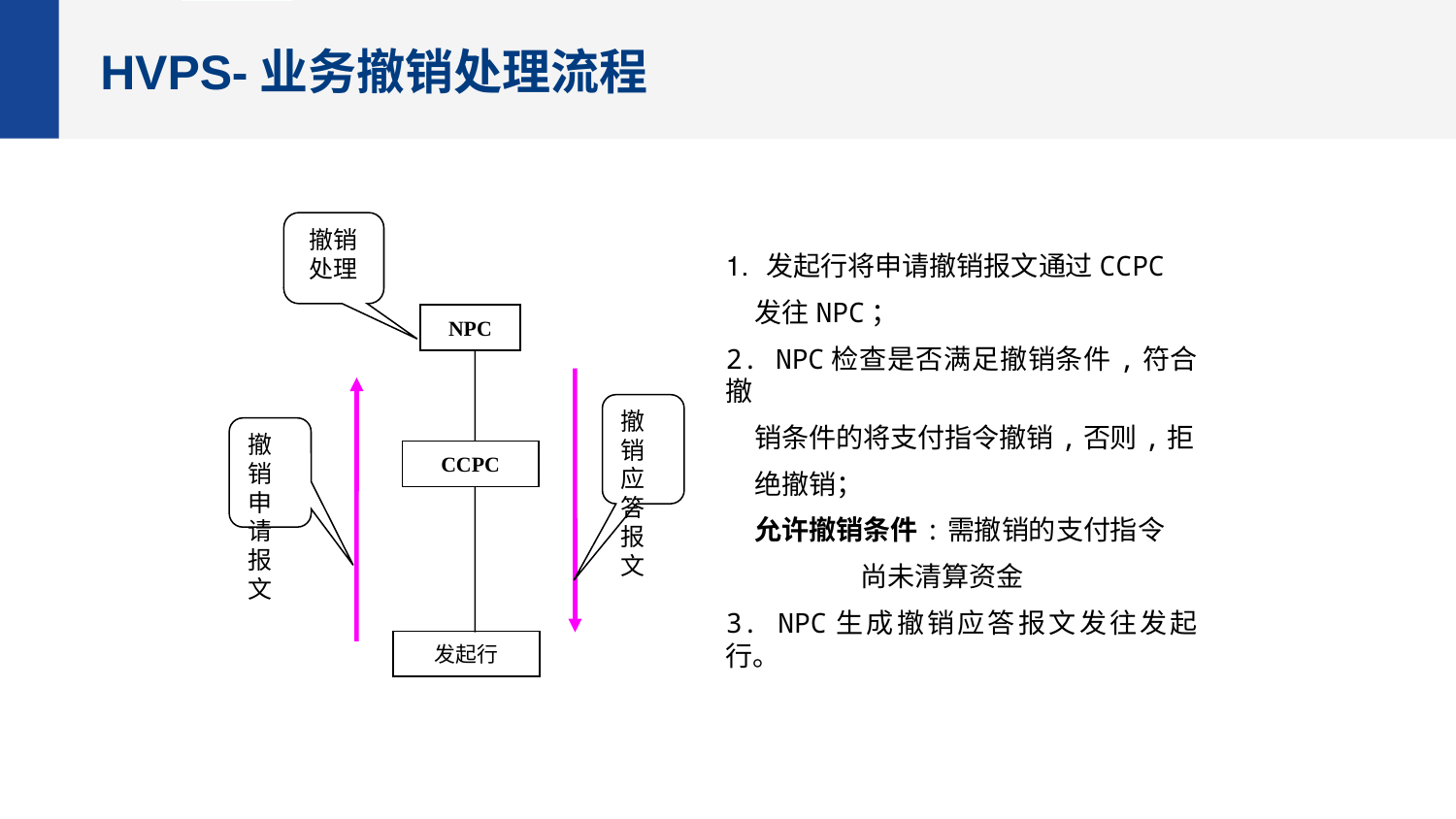

HVPS-业务撤销处理流程
撤销
处理
发起行将申请撤销报文通过CCPC
   发往NPC；
2. NPC检查是否满足撤销条件,符合撤
   销条件的将支付指令撤销,否则,拒
   绝撤销；
   允许撤销条件:需撤销的支付指令
                 尚未清算资金
3. NPC生成撤销应答报文发往发起行。
NPC

撤销应答报文
撤销申请报文
CCPC

发起行